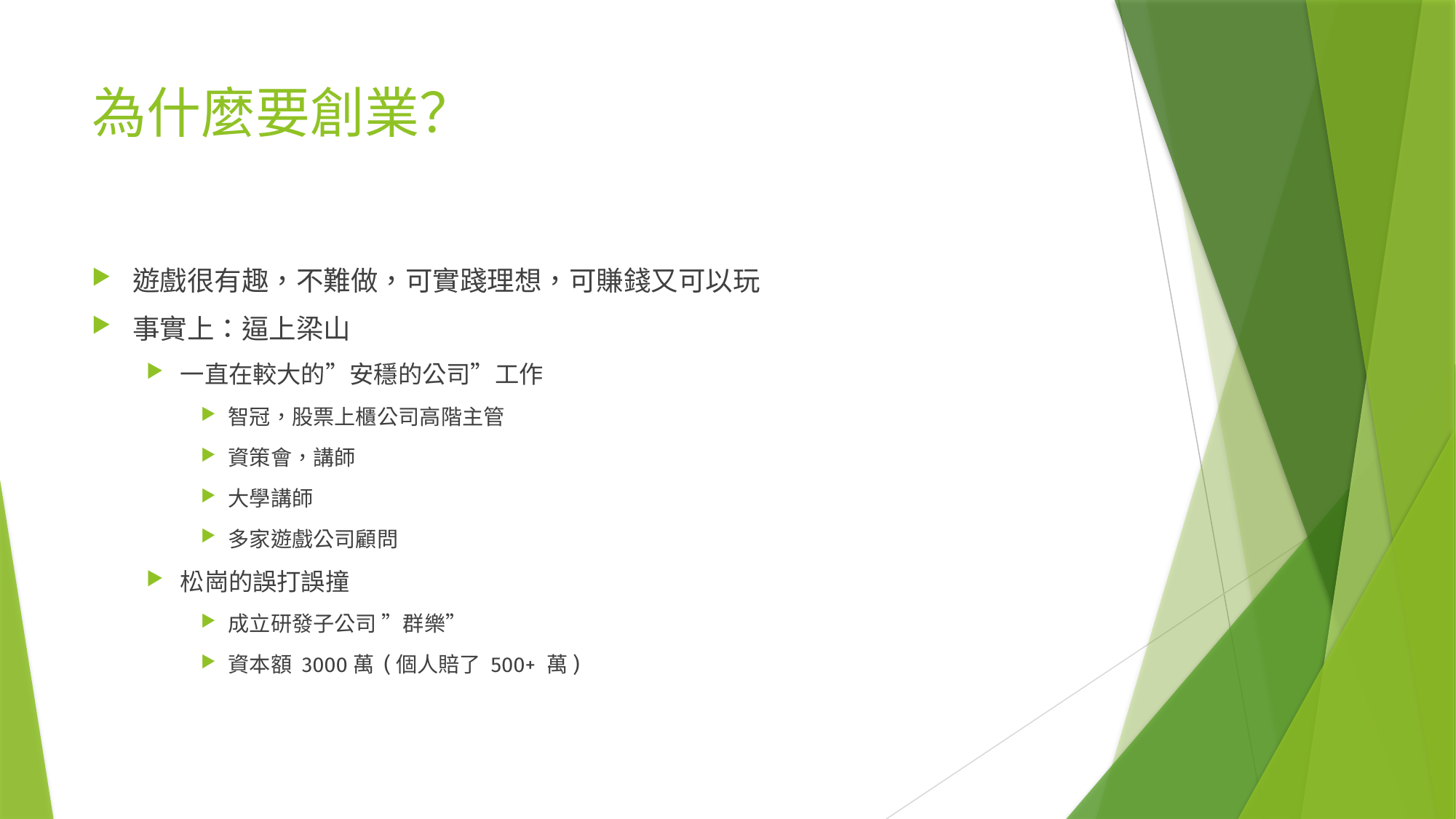

# 為什麼要創業？
遊戲很有趣，不難做，可實踐理想，可賺錢又可以玩
事實上：逼上梁山
一直在較大的”安穩的公司”工作
智冠，股票上櫃公司高階主管
資策會，講師
大學講師
多家遊戲公司顧問
松崗的誤打誤撞
成立研發子公司 ”群樂”
資本額 3000萬 (個人賠了 500+ 萬)